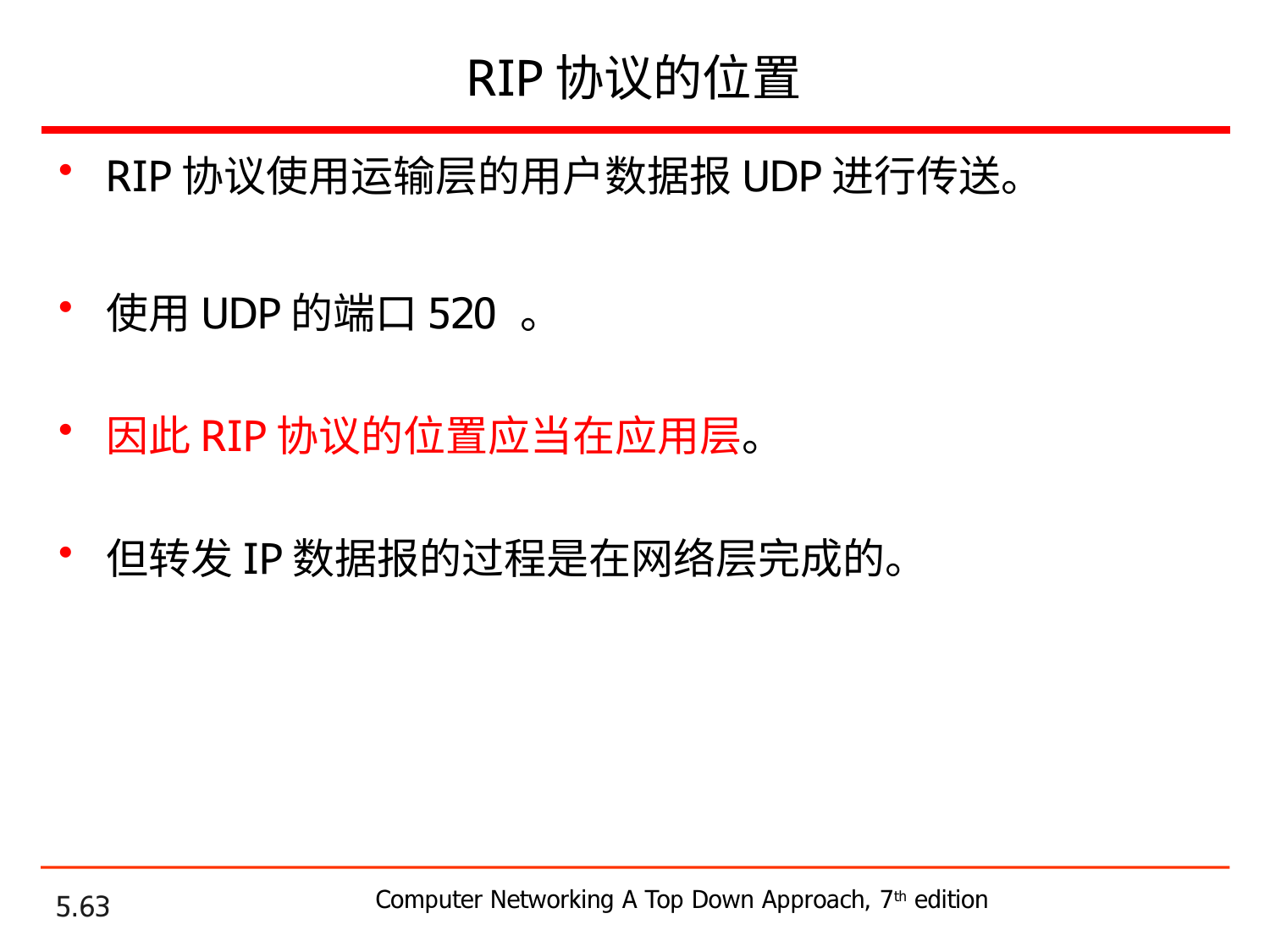

# RIP协议的位置
RIP协议使用运输层的用户数据报UDP进行传送。

使用UDP的端口520 。

因此RIP协议的位置应当在应用层。

但转发IP数据报的过程是在网络层完成的。